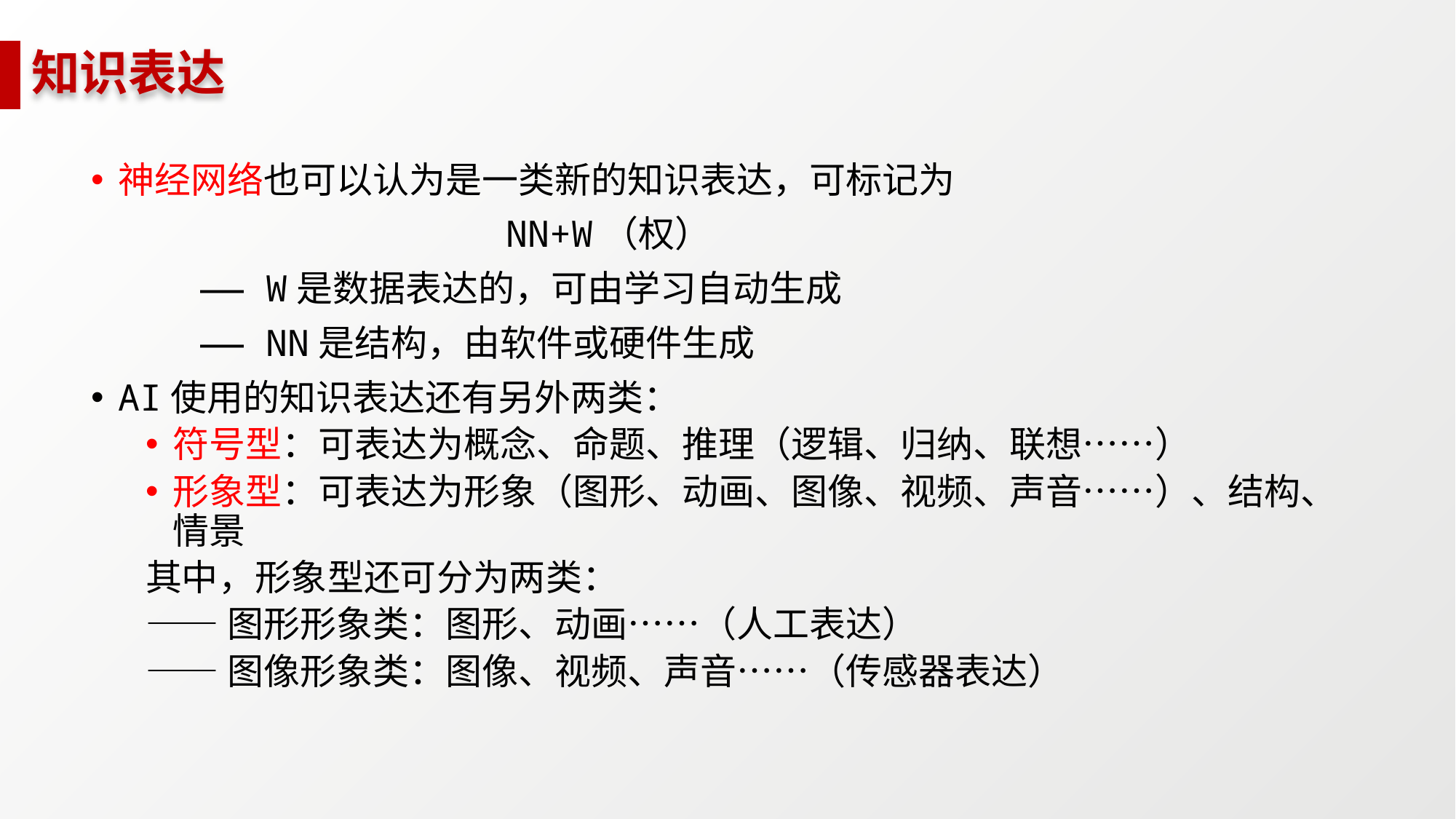

# 知识表达
神经网络也可以认为是一类新的知识表达，可标记为
                   NN+W（权）
     —— W是数据表达的，可由学习自动生成
     —— NN是结构，由软件或硬件生成
AI使用的知识表达还有另外两类：
符号型：可表达为概念、命题、推理（逻辑、归纳、联想……）
形象型：可表达为形象（图形、动画、图像、视频、声音……）、结构、情景
其中，形象型还可分为两类：
——图形形象类：图形、动画……（人工表达）
——图像形象类：图像、视频、声音……（传感器表达）